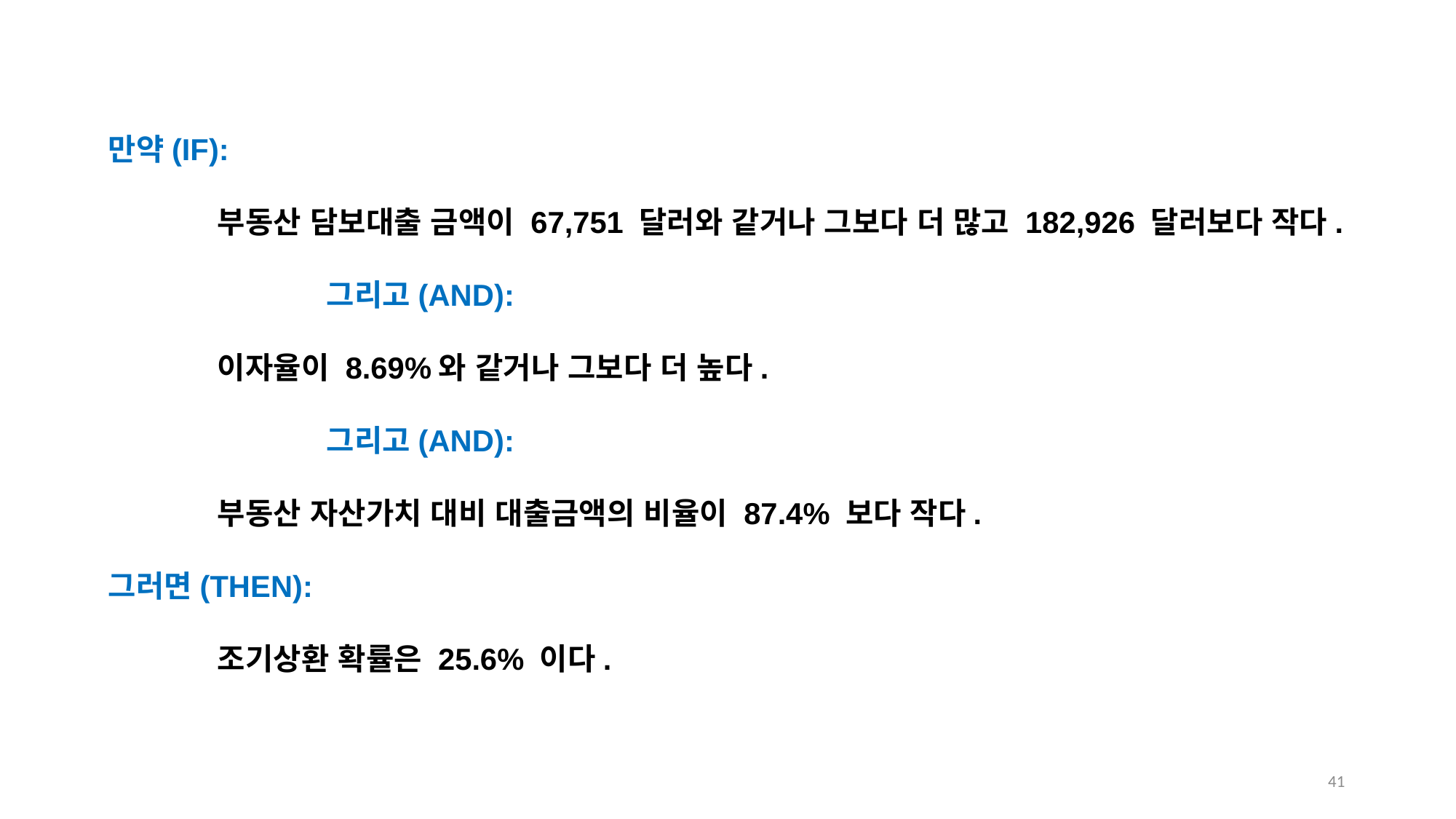

만약(IF):

	부동산 담보대출 금액이 67,751 달러와 같거나 그보다 더 많고 182,926 달러보다 작다.

		그리고(AND):

	이자율이 8.69%와 같거나 그보다 더 높다.

		그리고(AND):

	부동산 자산가치 대비 대출금액의 비율이 87.4% 보다 작다.

그러면(THEN):

	조기상환 확률은 25.6% 이다.
41